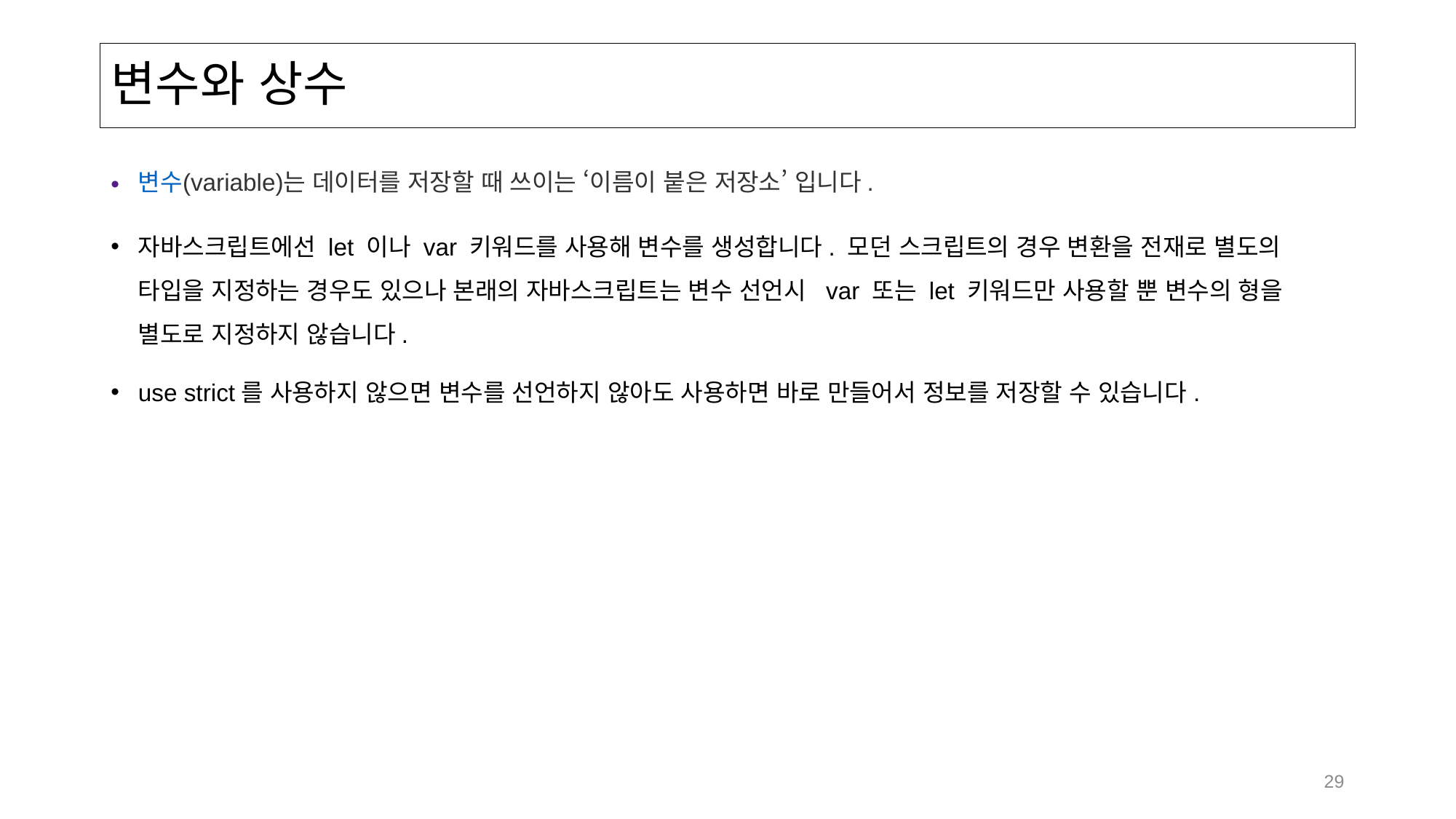

# 변수와 상수
변수(variable)는 데이터를 저장할 때 쓰이는 ‘이름이 붙은 저장소’ 입니다.
자바스크립트에선 let 이나 var 키워드를 사용해 변수를 생성합니다. 모던 스크립트의 경우 변환을 전재로 별도의 타입을 지정하는 경우도 있으나 본래의 자바스크립트는 변수 선언시  var 또는 let 키워드만 사용할 뿐 변수의 형을 별도로 지정하지 않습니다.
use strict를 사용하지 않으면 변수를 선언하지 않아도 사용하면 바로 만들어서 정보를 저장할 수 있습니다.
29